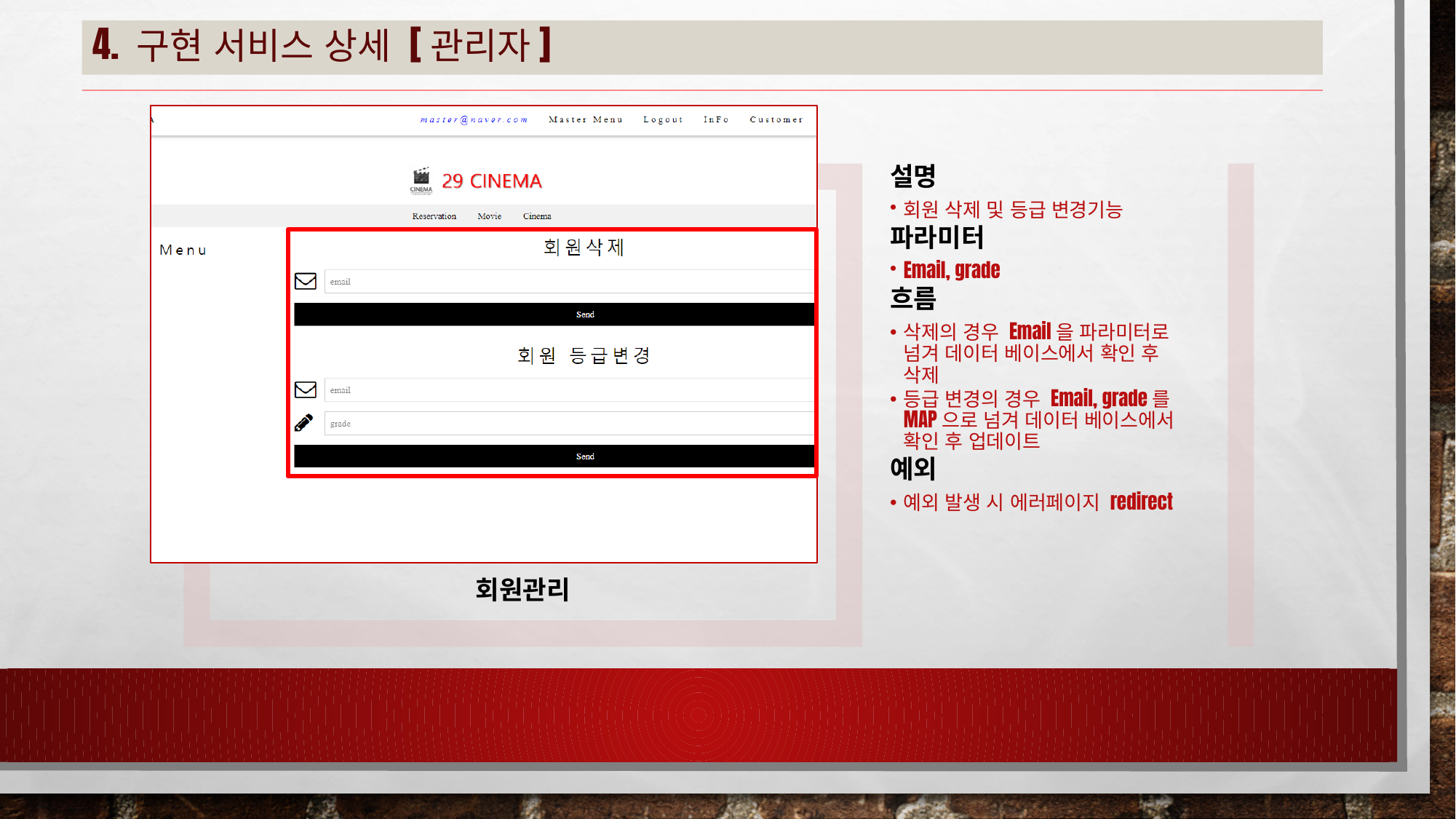

# 4. 구현 서비스 상세 [관리자]
회원관리
설명
회원 삭제 및 등급 변경기능
파라미터
Email, grade
흐름
삭제의 경우 Email을 파라미터로 넘겨 데이터 베이스에서 확인 후 삭제
등급 변경의 경우 Email, grade를 MAP으로 넘겨 데이터 베이스에서 확인 후 업데이트
예외
예외 발생 시 에러페이지 redirect